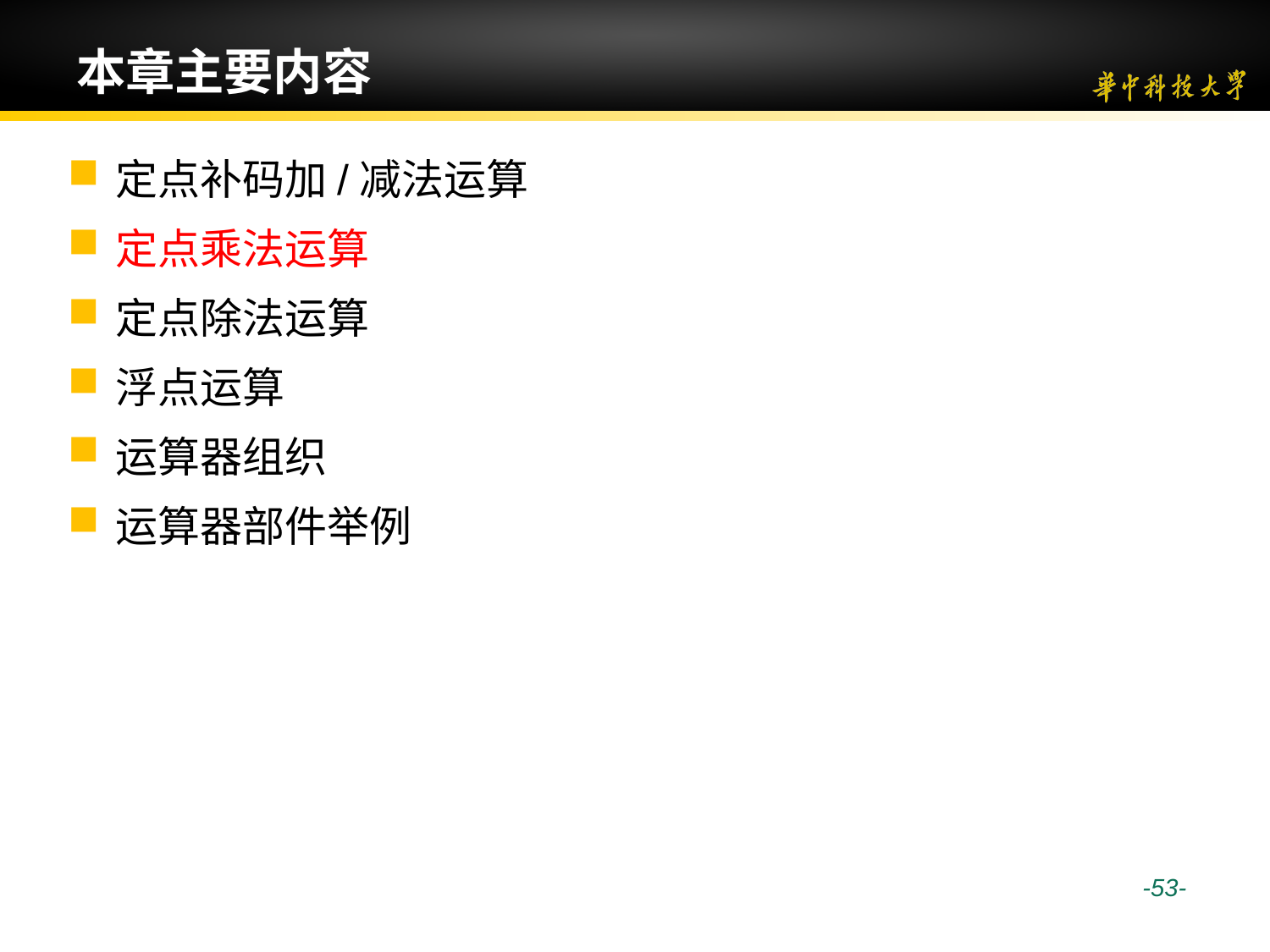

# 本章主要内容
定点补码加/减法运算
定点乘法运算
定点除法运算
浮点运算
运算器组织
运算器部件举例

 -53-